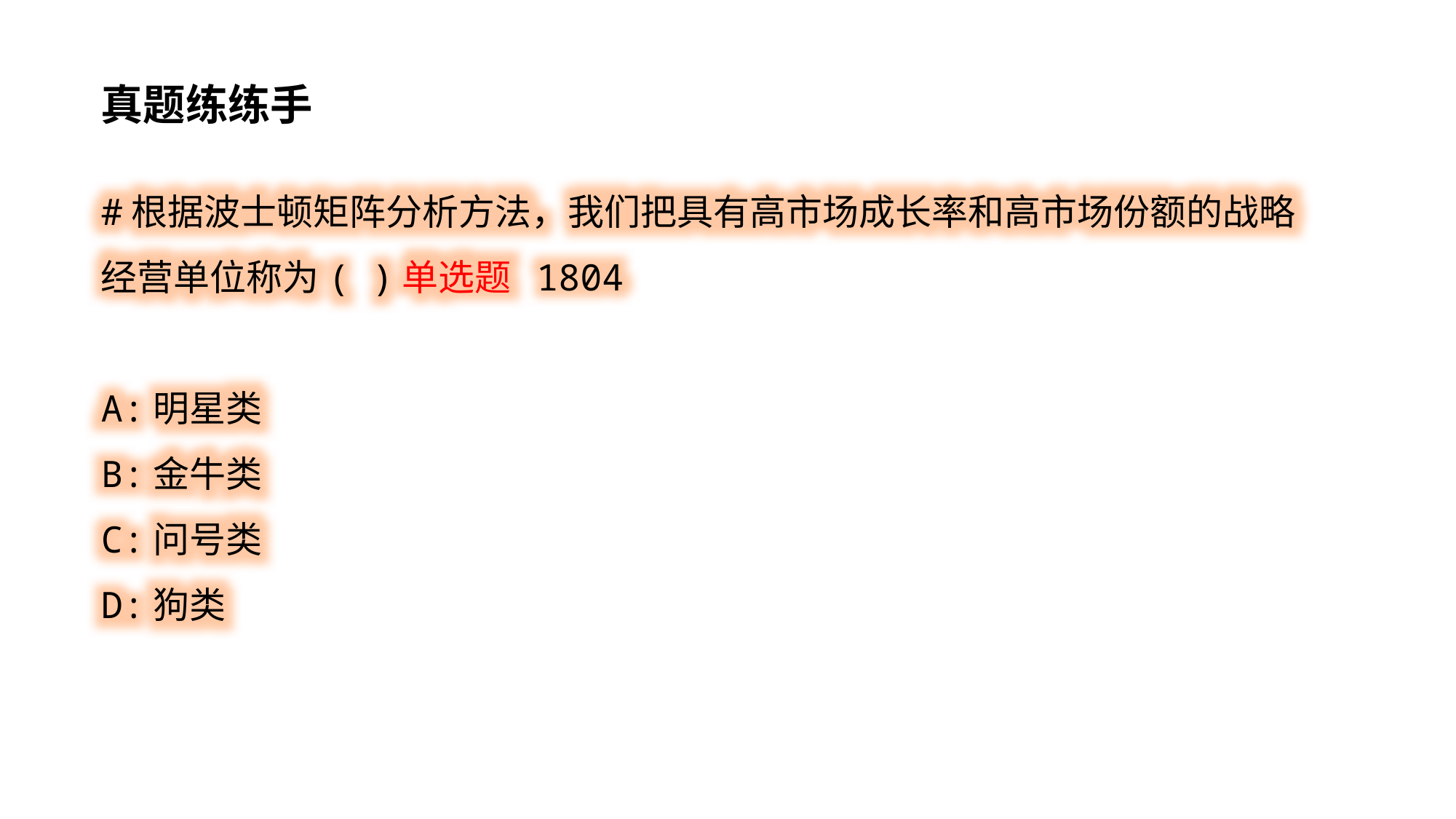

真题练练手
#根据波士顿矩阵分析方法，我们把具有高市场成长率和高市场份额的战略经营单位称为( )单选题  1804

A:明星类
B:金牛类
C:问号类
D:狗类